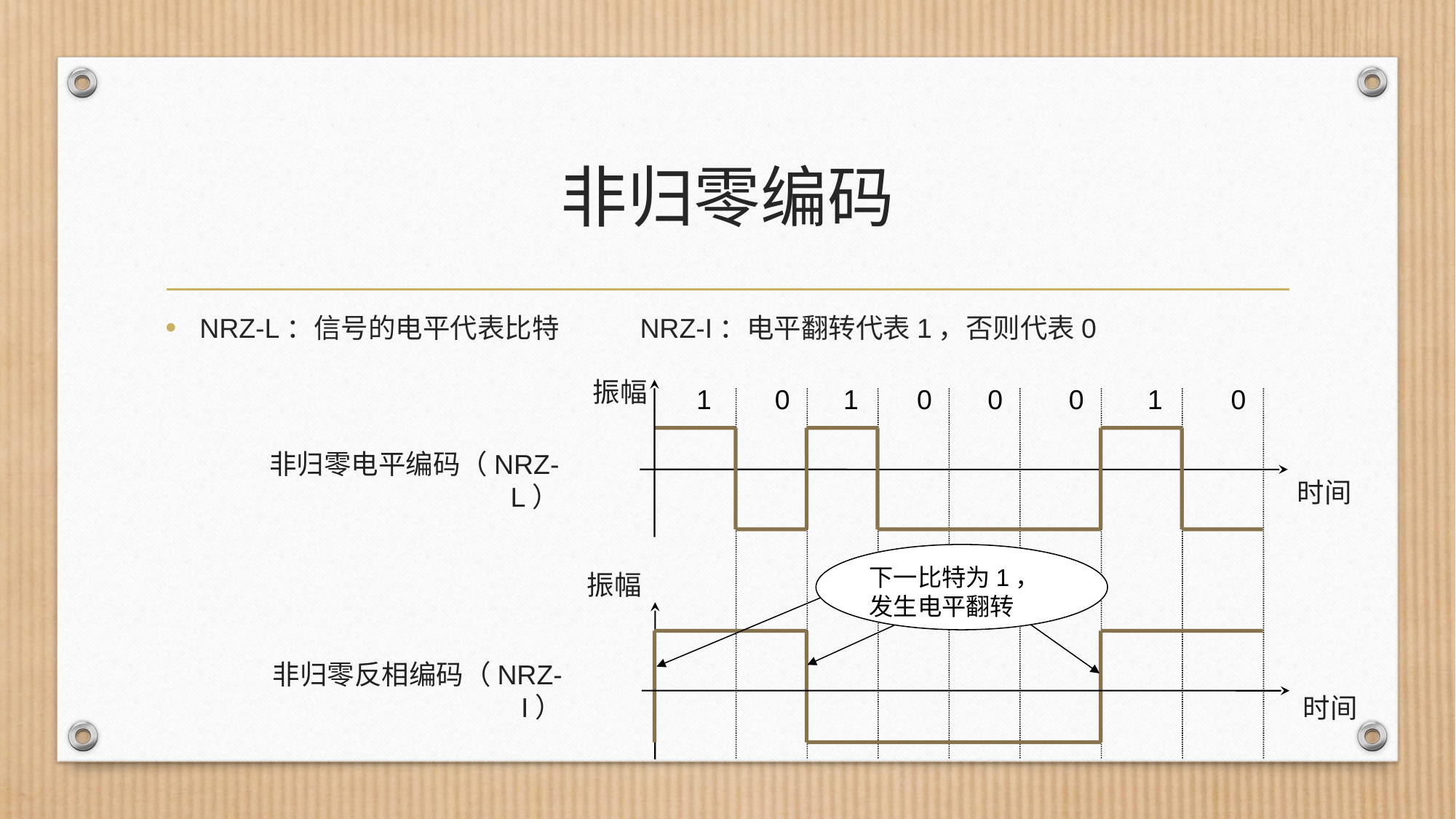

# 非归零编码
NRZ-L：信号的电平代表比特            NRZ-I：电平翻转代表1，否则代表0

振幅

1
0
1
0
0
0
1
0

非归零电平编码（NRZ-L）

时间
下一比特为1，
发生电平翻转
振幅

非归零反相编码（NRZ-I）

时间